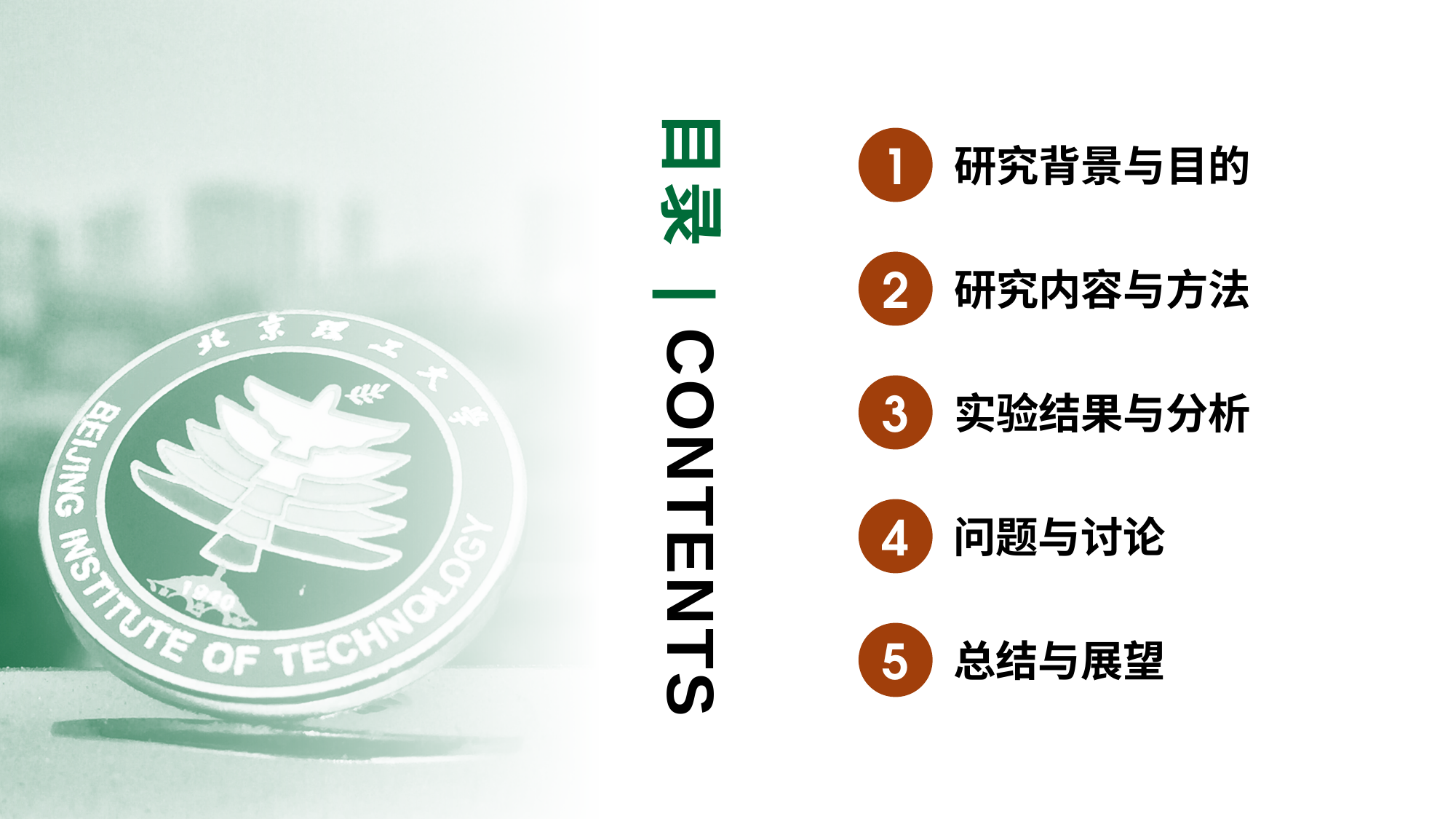

目录 | CONTENTS
1
研究背景与目的
2
研究内容与方法
3
实验结果与分析
4
问题与讨论
5
总结与展望